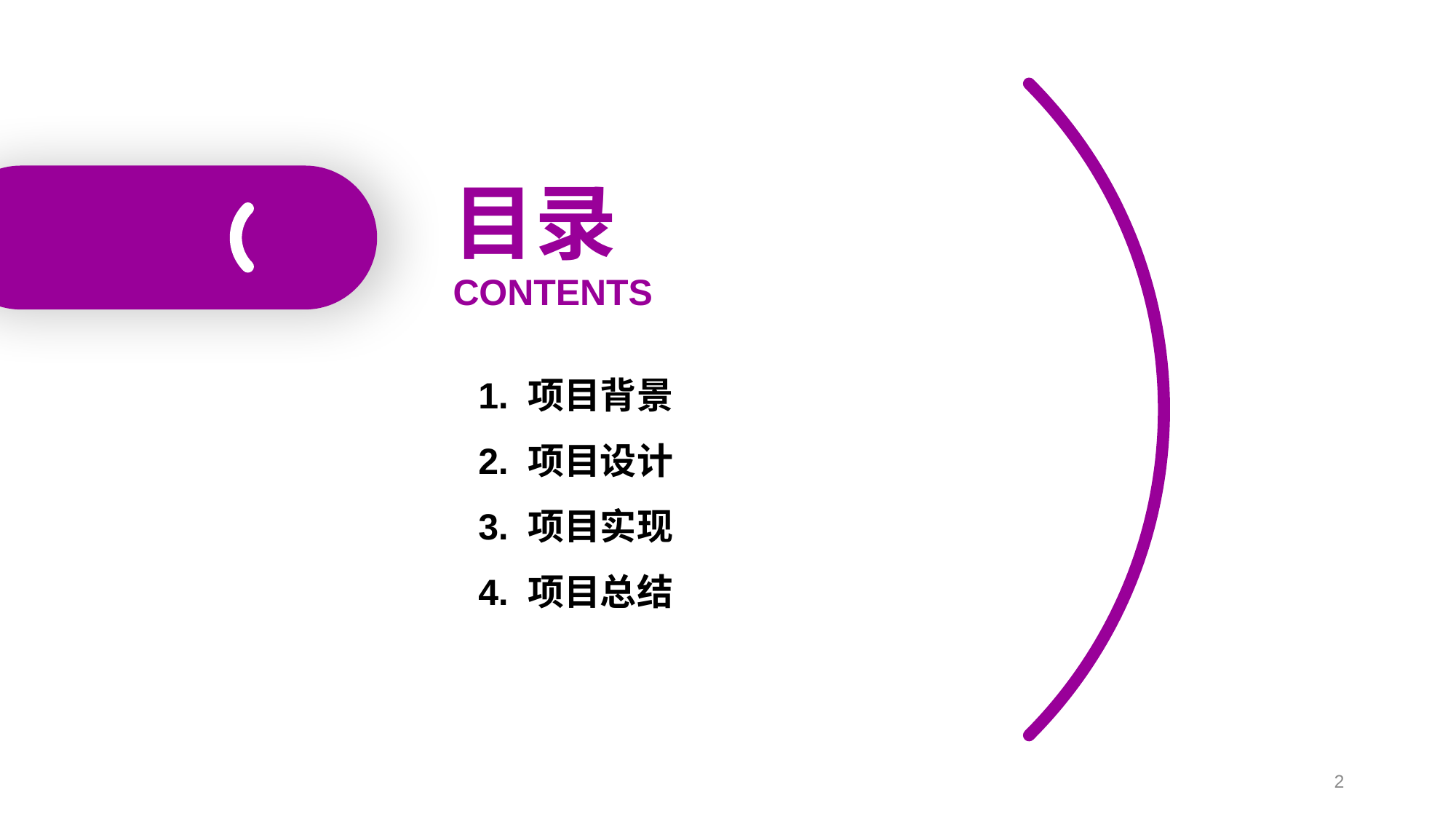

目录
CONTENTS
1. 项目背景
2. 项目设计
3. 项目实现
4. 项目总结
2